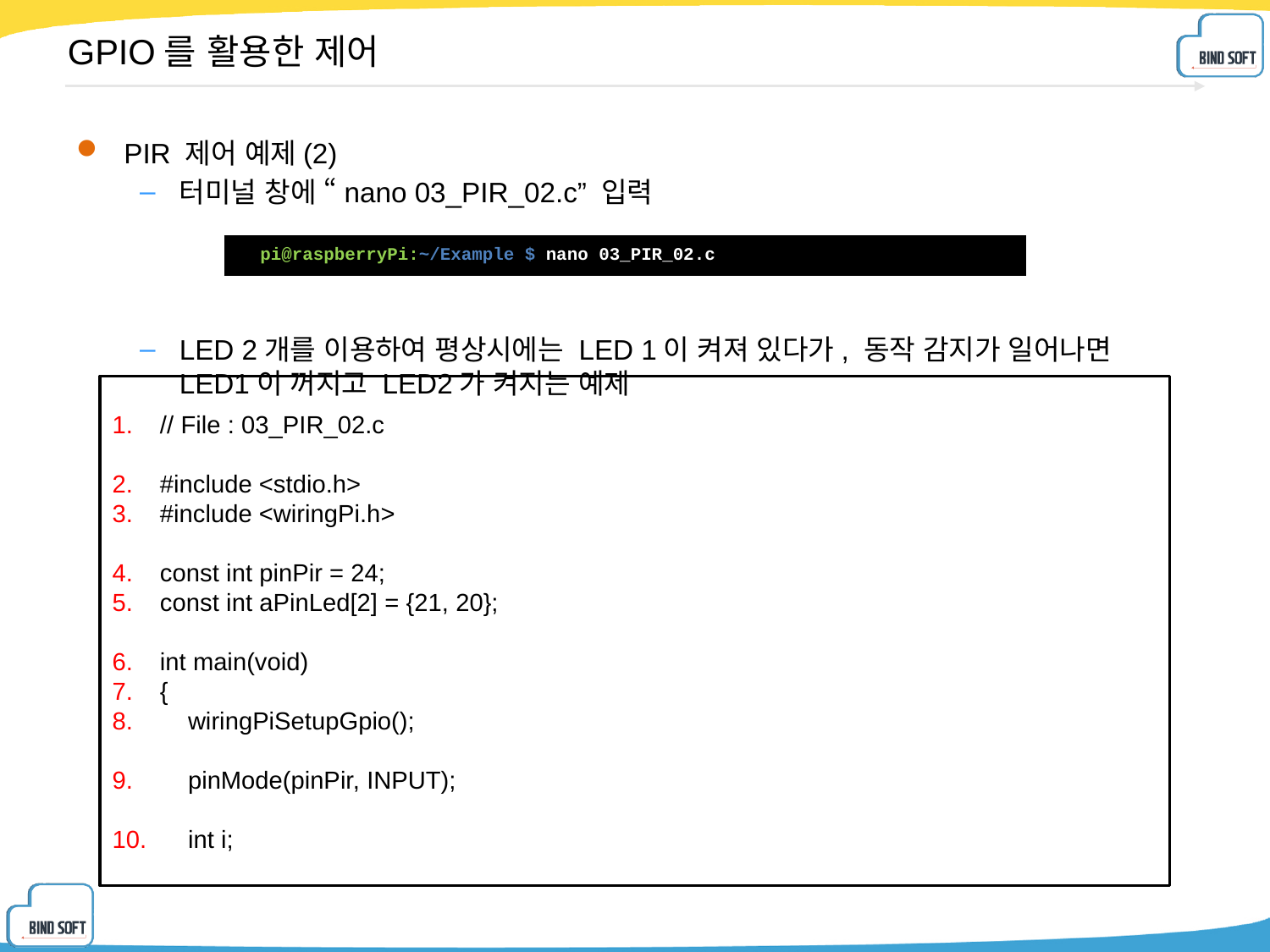

# GPIO를 활용한 제어
PIR 제어 예제(2)
터미널 창에 “nano 03_PIR_02.c” 입력

LED 2개를 이용하여 평상시에는 LED 1이 켜져 있다가, 동작 감지가 일어나면 LED1이 꺼지고 LED2가 켜지는 예제

| pi@raspberryPi:~/Example $ nano 03\_PIR\_02.c |
| --- |
// File : 03_PIR_02.c

#include <stdio.h>
#include <wiringPi.h>

const int pinPir = 24;
const int aPinLed[2] = {21, 20};

int main(void)
{
    wiringPiSetupGpio();

    pinMode(pinPir, INPUT);

    int i;